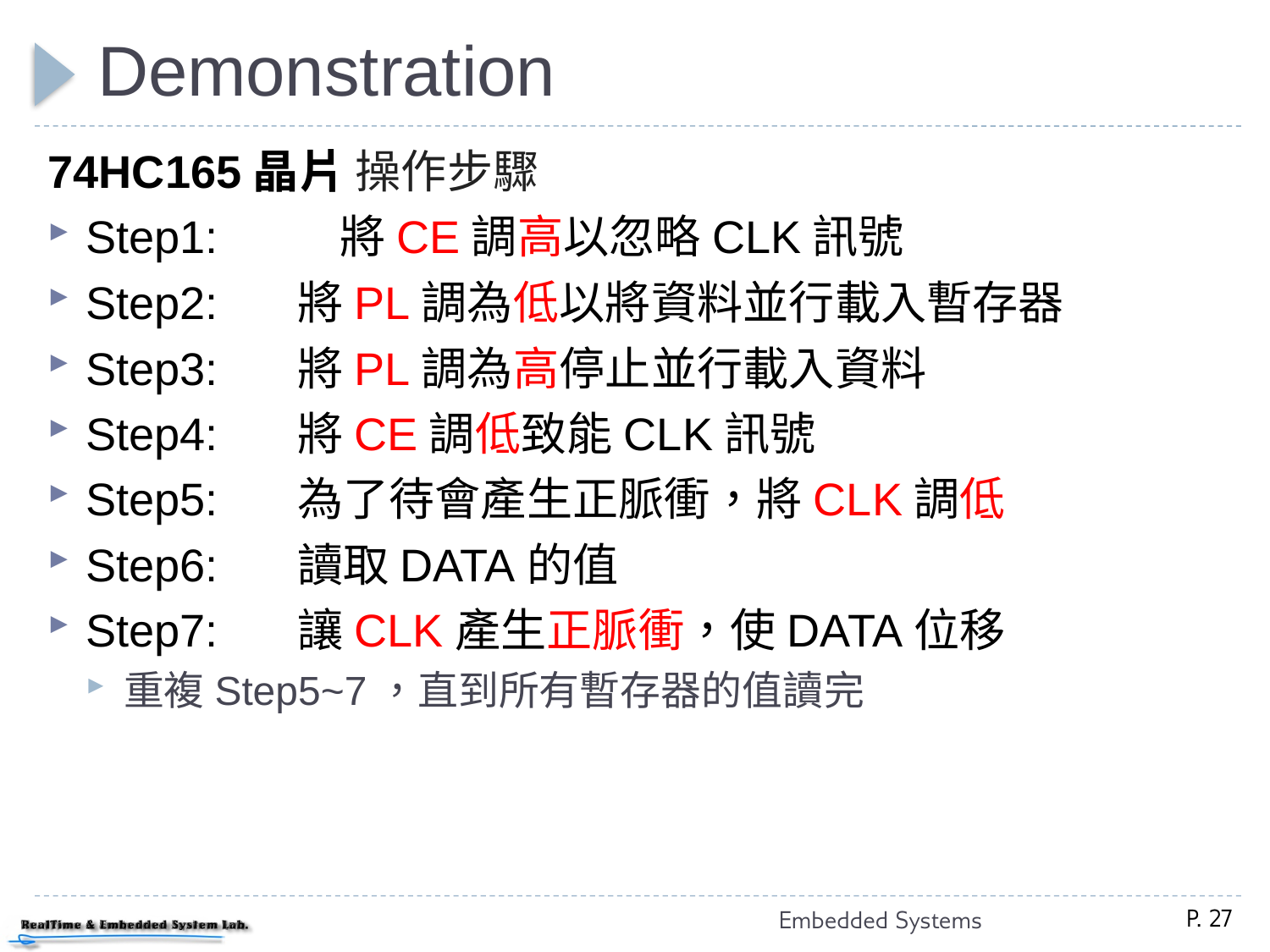

# Demonstration
74HC165晶片 操作步驟
Step1:	將CE調高以忽略CLK訊號
Step2:	將PL調為低以將資料並行載入暫存器
Step3:	將PL調為高停止並行載入資料
Step4:	將CE調低致能CLK訊號
Step5:	為了待會產生正脈衝，將CLK調低
Step6:	讀取DATA的值
Step7:	讓CLK產生正脈衝，使DATA位移
重複Step5~7，直到所有暫存器的值讀完

Embedded Systems